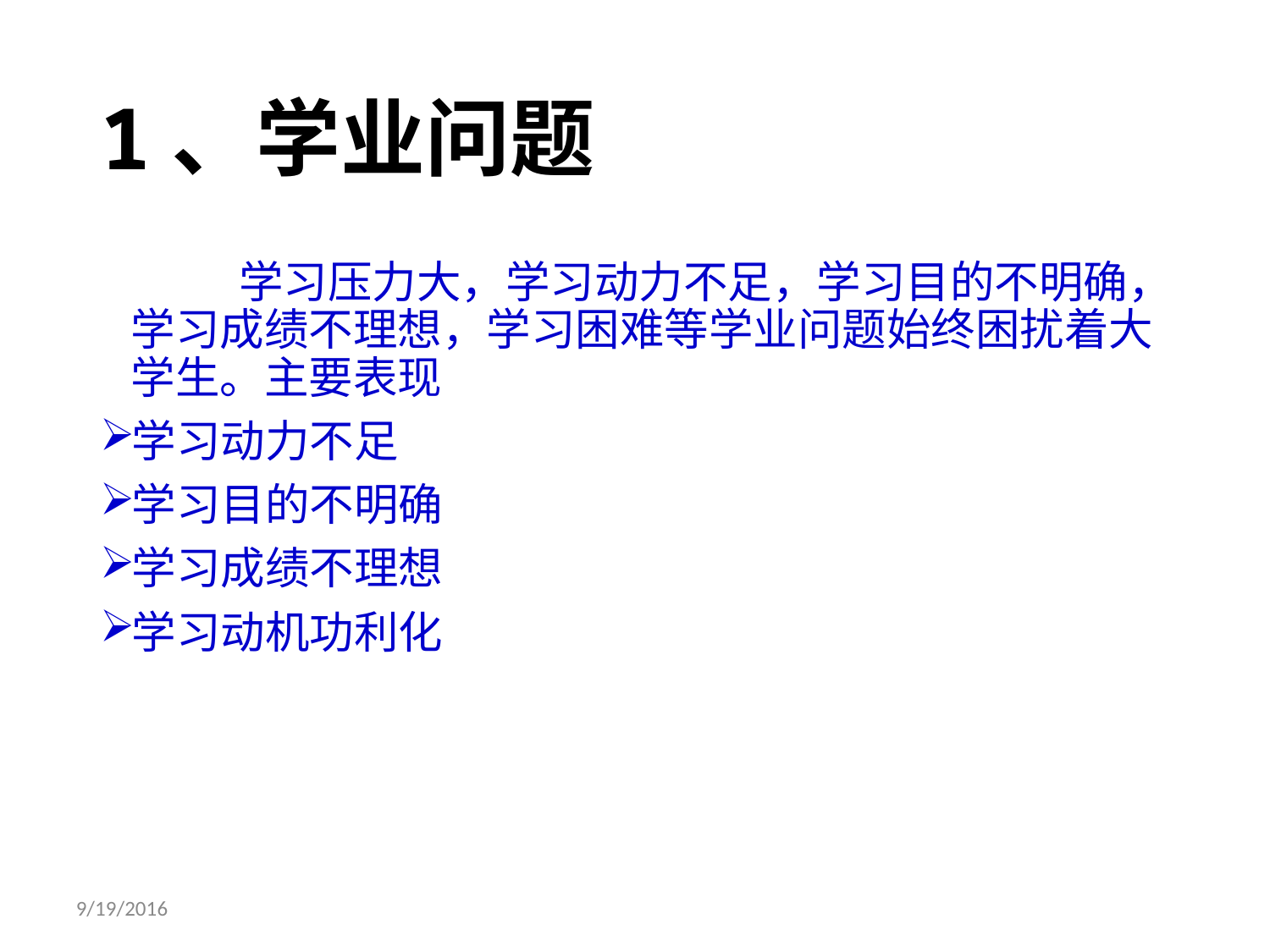

1、学业问题
             学习压力大，学习动力不足，学习目的不明确，学习成绩不理想，学习困难等学业问题始终困扰着大学生。主要表现
学习动力不足
学习目的不明确
学习成绩不理想
学习动机功利化

9/19/2016